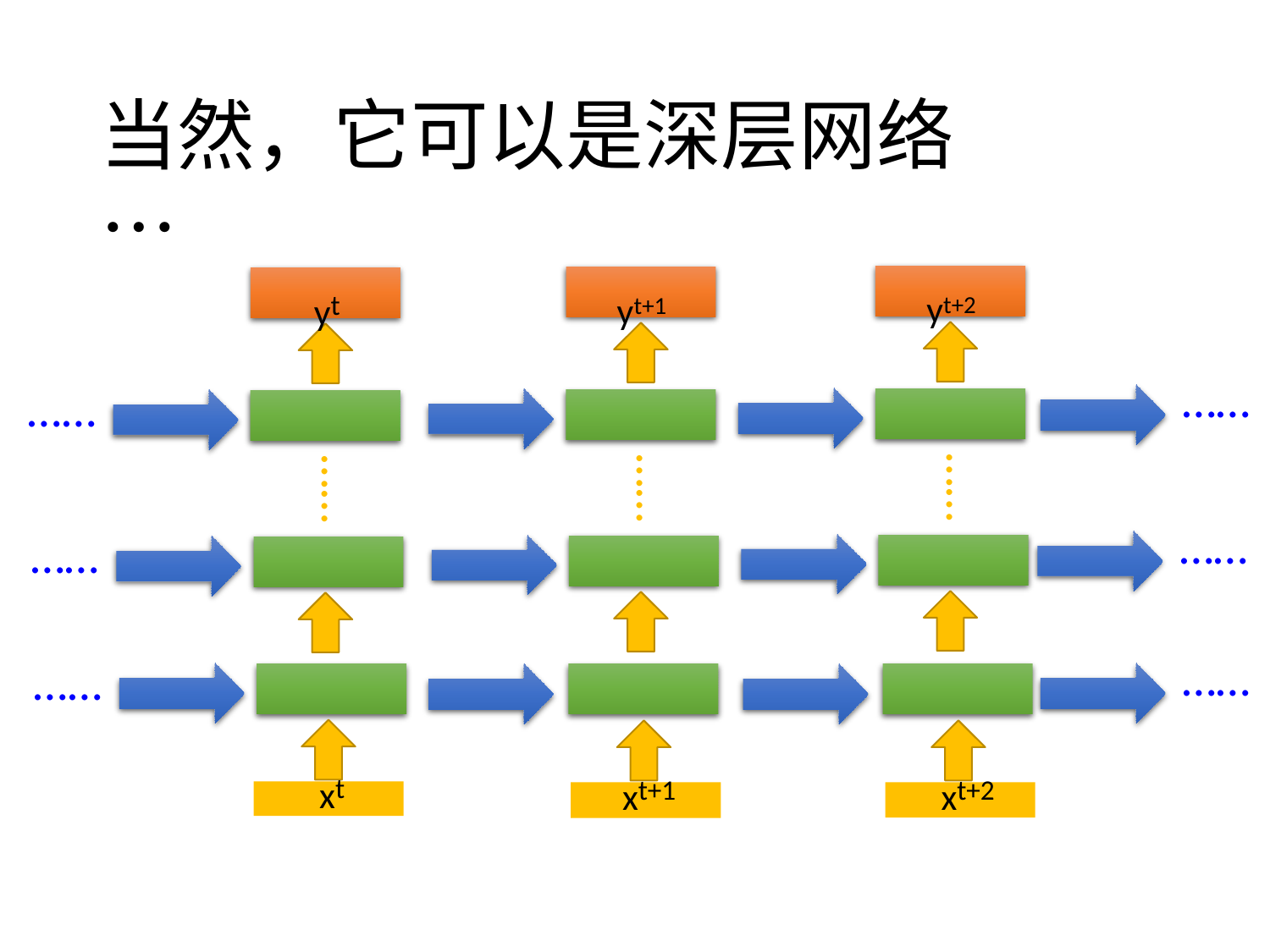

# 当然，它可以是深层网络 …
yt	yt+1	yt+2

……
……

……
……
……
……
……

……
……

xt
xt+1
xt+2